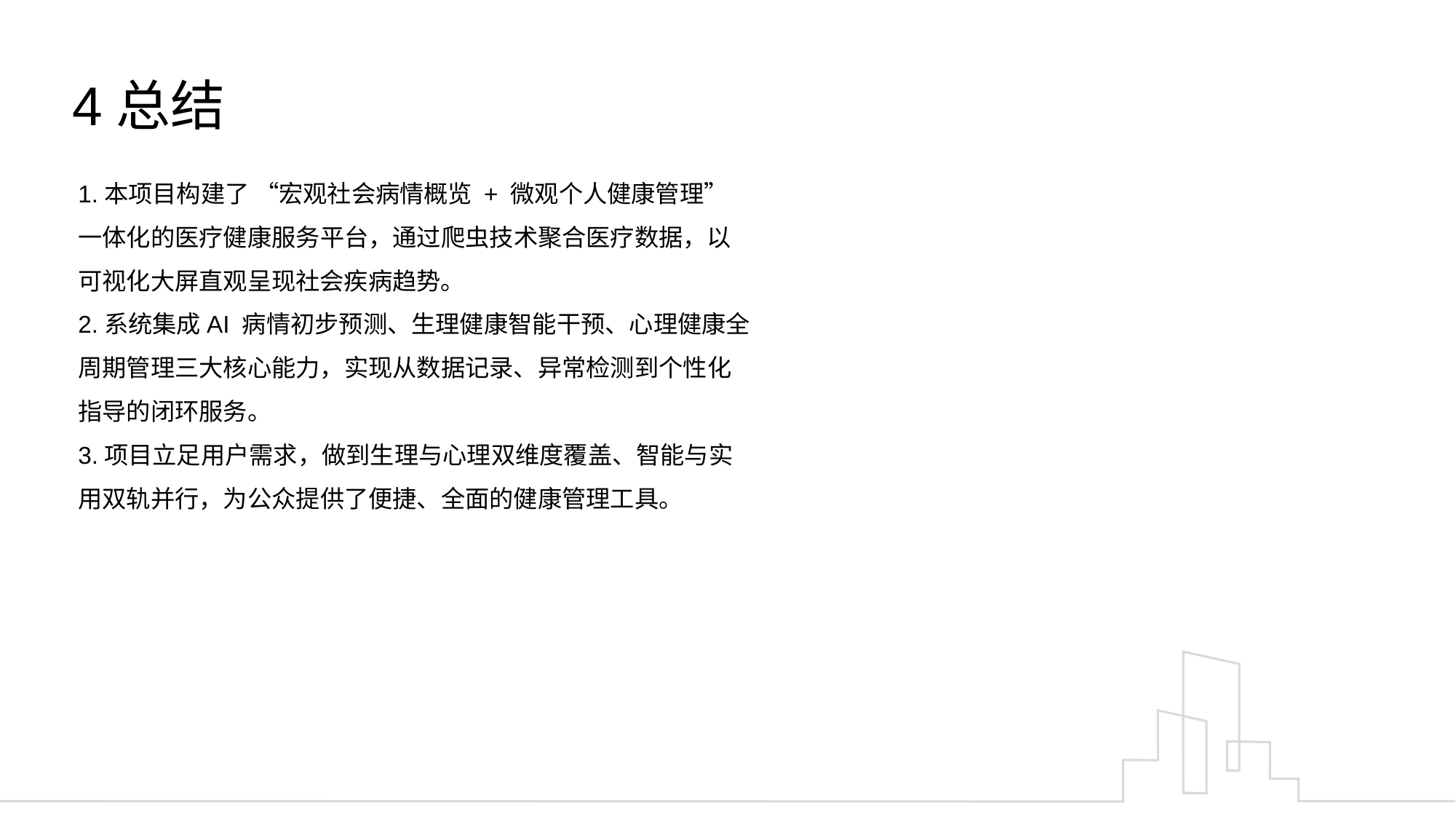

4总结
1.本项目构建了 “宏观社会病情概览 + 微观个人健康管理” 一体化的医疗健康服务平台，通过爬虫技术聚合医疗数据，以可视化大屏直观呈现社会疾病趋势。
2.系统集成AI 病情初步预测、生理健康智能干预、心理健康全周期管理三大核心能力，实现从数据记录、异常检测到个性化指导的闭环服务。
3.项目立足用户需求，做到生理与心理双维度覆盖、智能与实用双轨并行，为公众提供了便捷、全面的健康管理工具。